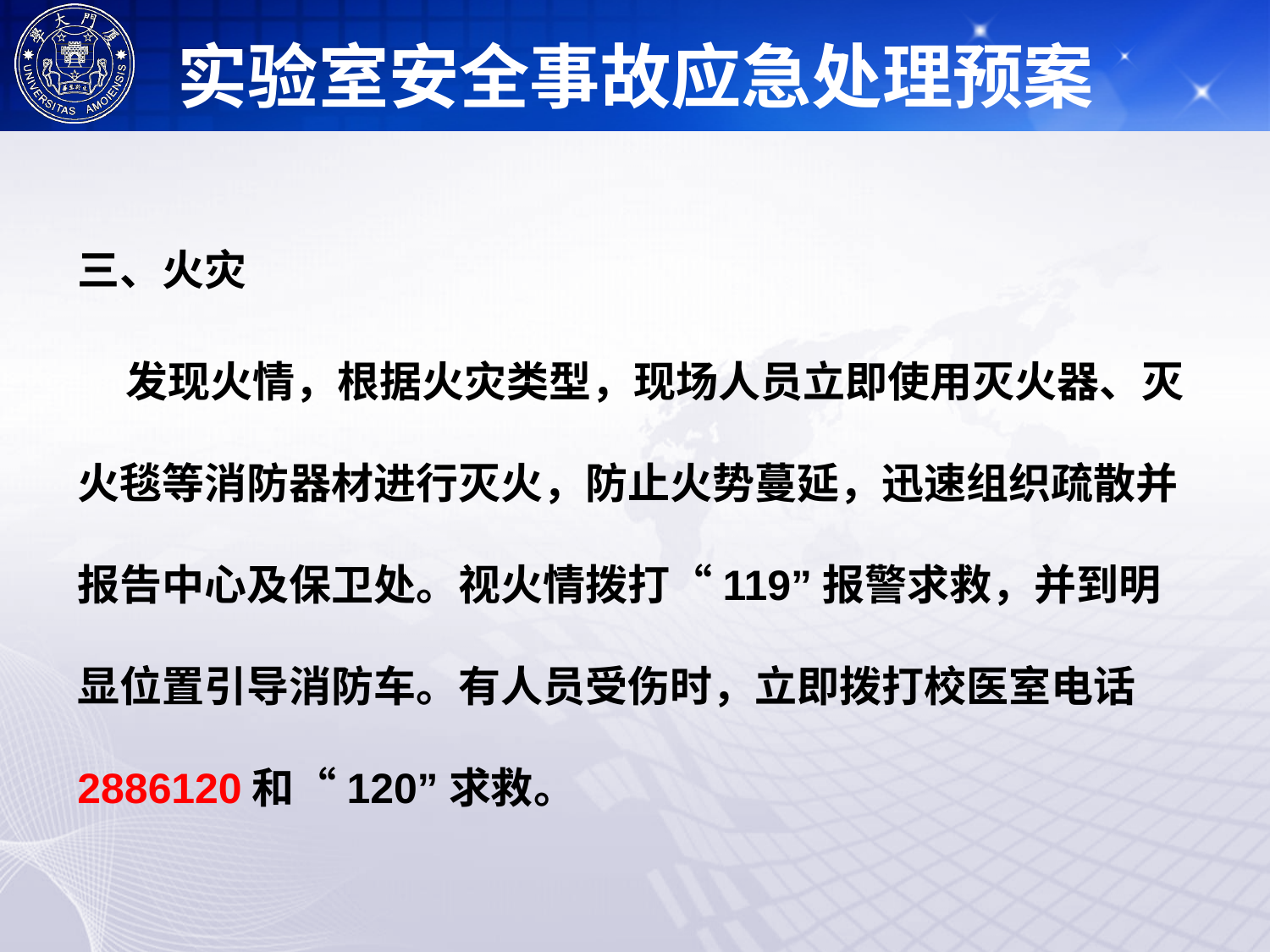

实验室安全事故应急处理预案
三、火灾
    发现火情，根据火灾类型，现场人员立即使用灭火器、灭火毯等消防器材进行灭火，防止火势蔓延，迅速组织疏散并报告中心及保卫处。视火情拨打“119”报警求救，并到明显位置引导消防车。有人员受伤时，立即拨打校医室电话2886120和“120”求救。